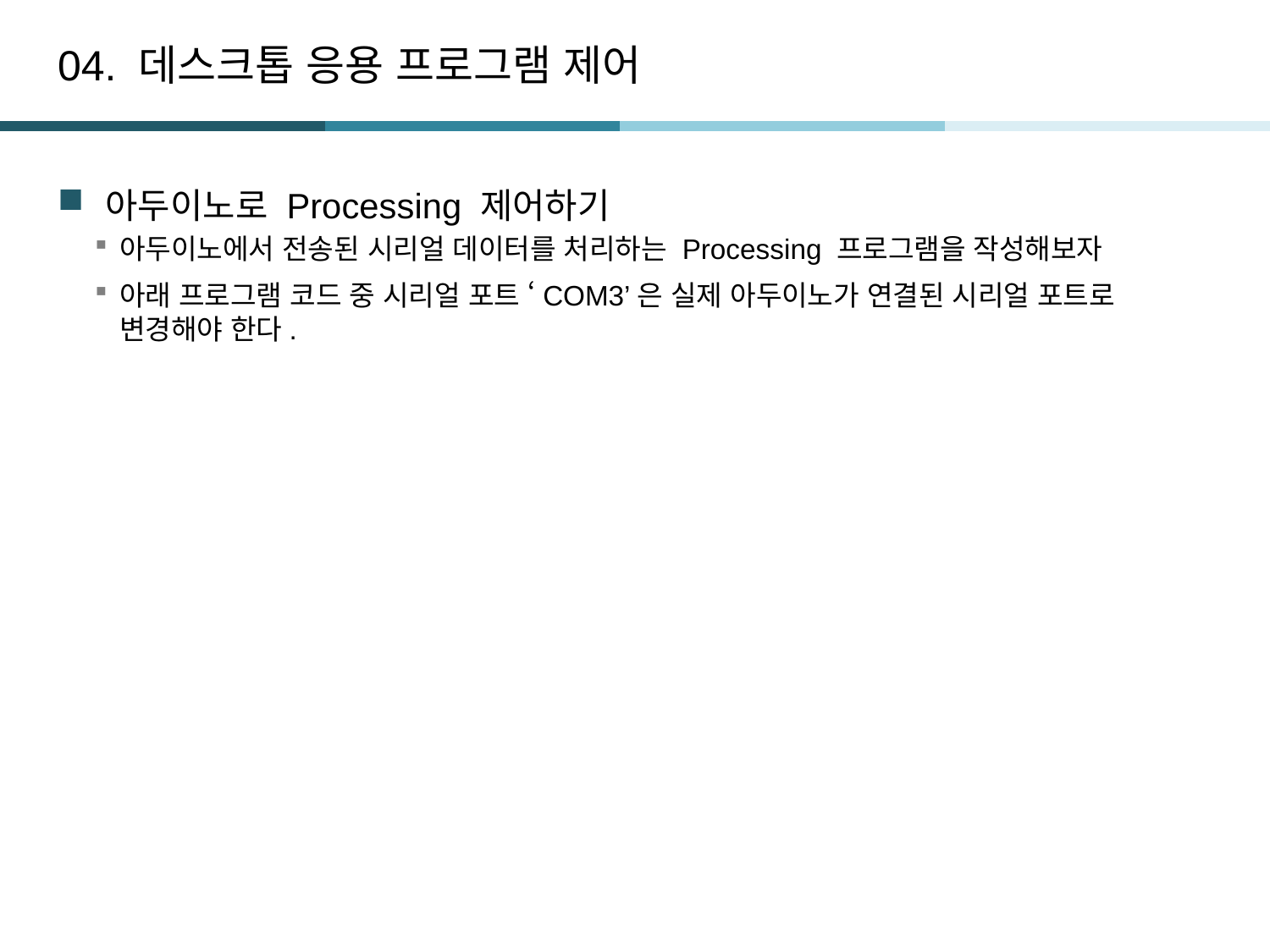

# 04. 데스크톱 응용 프로그램 제어
아두이노로 Processing 제어하기
아두이노에서 전송된 시리얼 데이터를 처리하는 Processing 프로그램을 작성해보자
아래 프로그램 코드 중 시리얼 포트 ‘COM3’은 실제 아두이노가 연결된 시리얼 포트로 변경해야 한다.